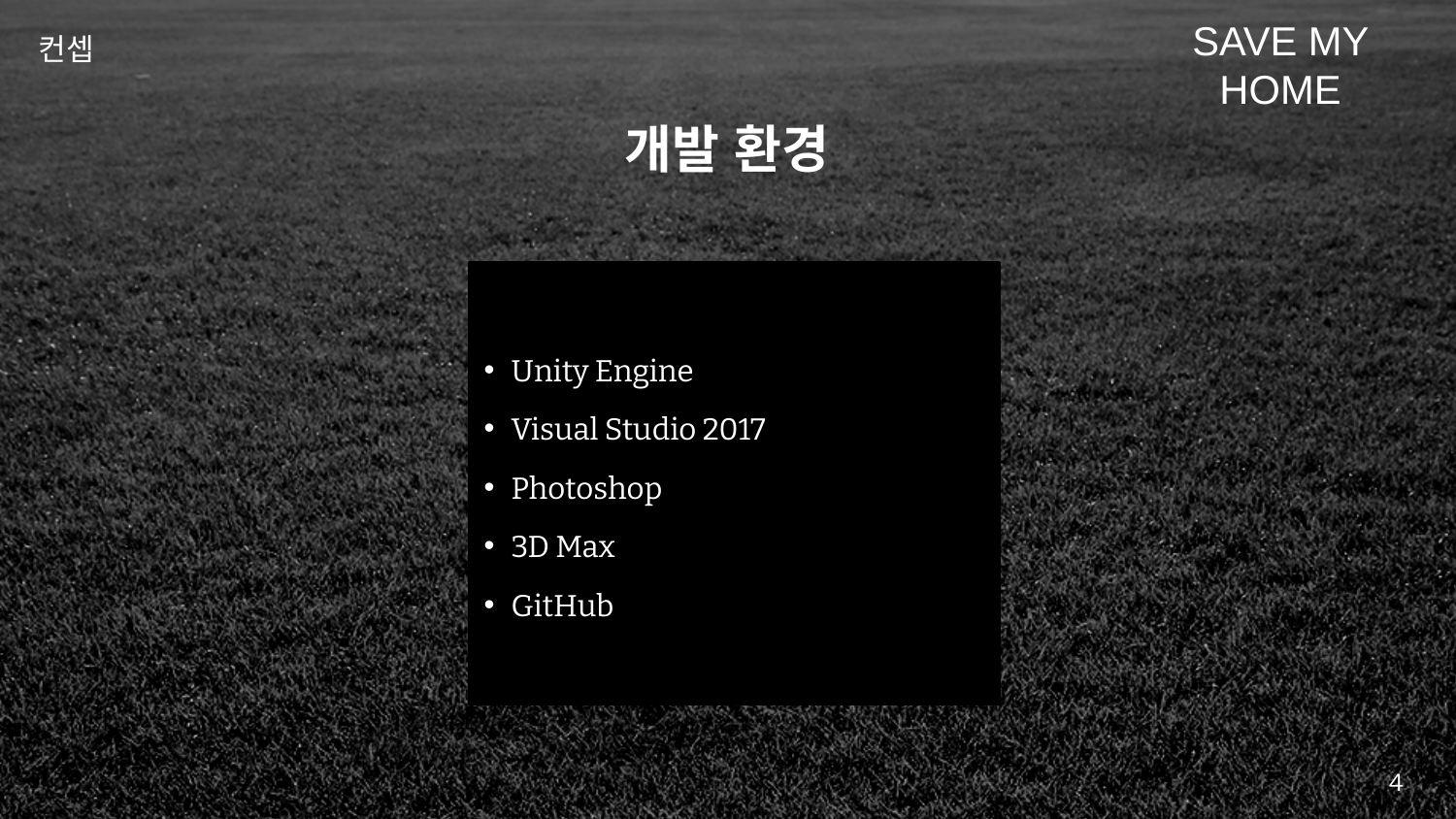

컨셉
# 개발 환경
Unity Engine
Visual Studio 2017
Photoshop
3D Max
GitHub